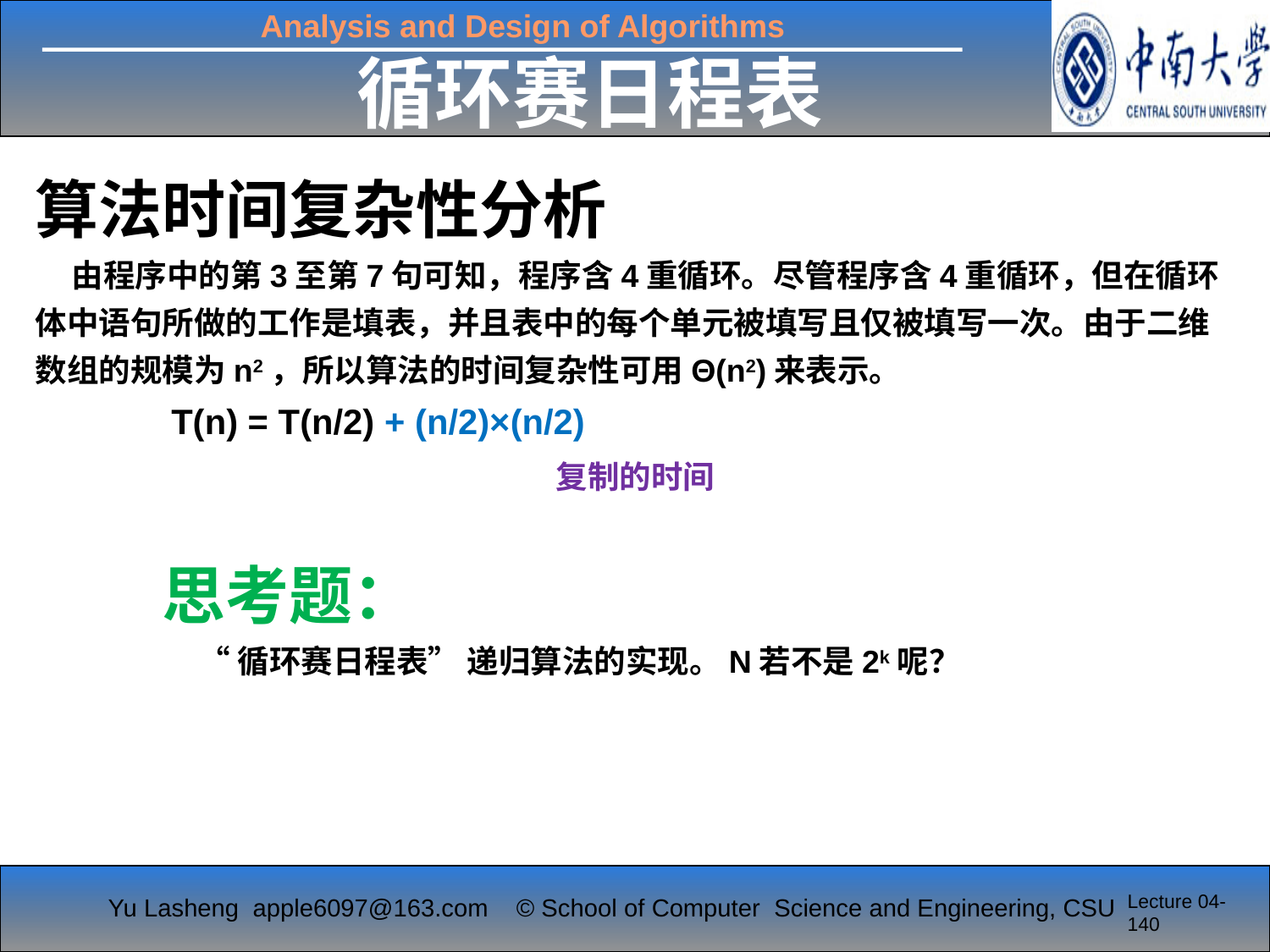

循环赛日程表
算法时间复杂性分析
    由程序中的第3至第7句可知，程序含4重循环。尽管程序含4重循环，但在循环体中语句所做的工作是填表，并且表中的每个单元被填写且仅被填写一次。由于二维数组的规模为n2，所以算法的时间复杂性可用Θ(n2)来表示。
 T(n) = T(n/2) + (n/2)×(n/2)

思考题：
     “循环赛日程表” 递归算法的实现。N若不是2k呢？
复制的时间
Lecture 04-140